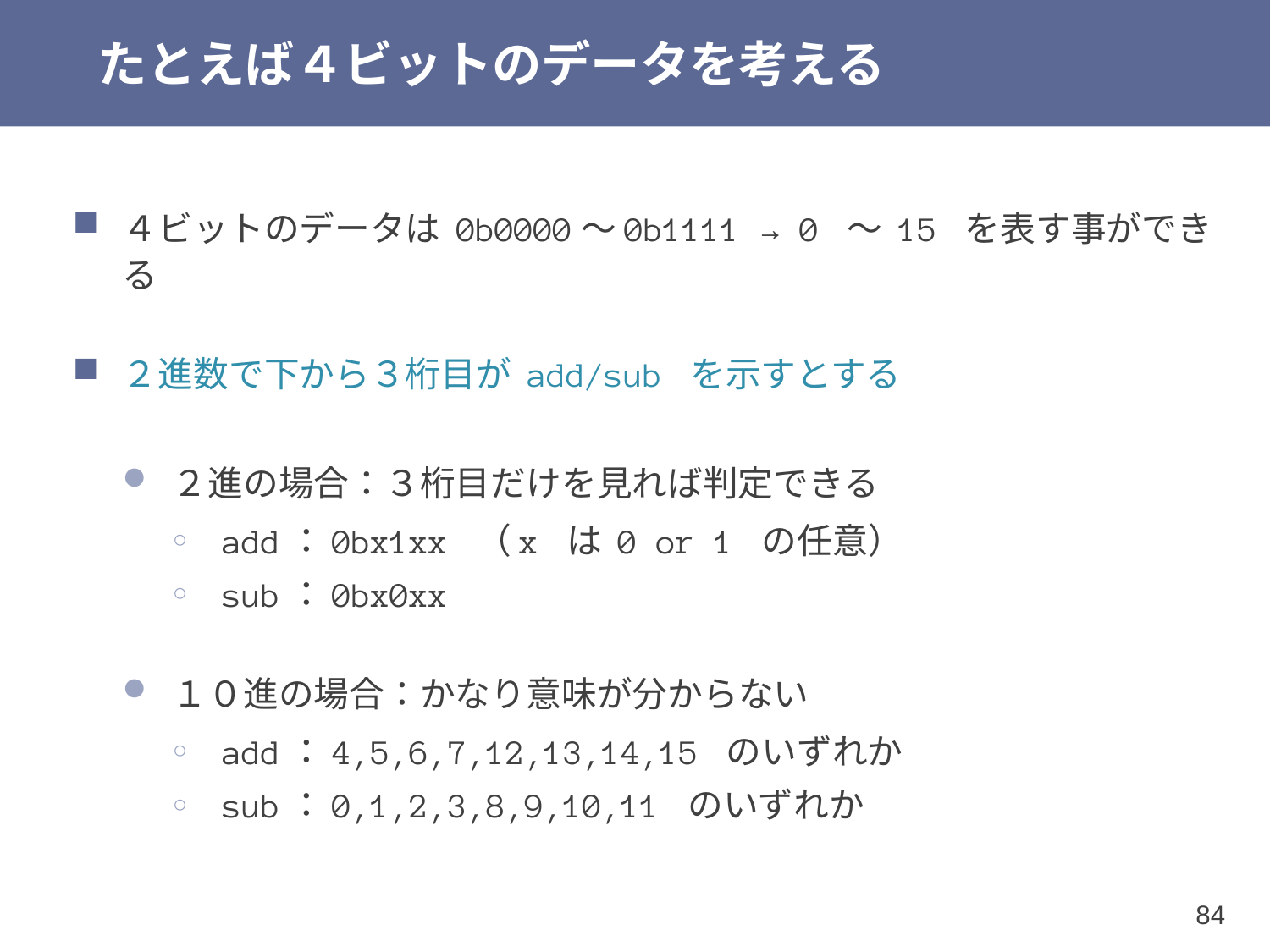

# たとえば４ビットのデータを考える
４ビットのデータは 0b0000～0b1111 → 0 ～ 15 を表す事ができる
２進数で下から３桁目が add/sub を示すとする
２進の場合：３桁目だけを見れば判定できる
add：0bx1xx （x は 0 or 1 の任意）
sub：0bx0xx
１０進の場合：かなり意味が分からない
add：4,5,6,7,12,13,14,15 のいずれか
sub：0,1,2,3,8,9,10,11 のいずれか